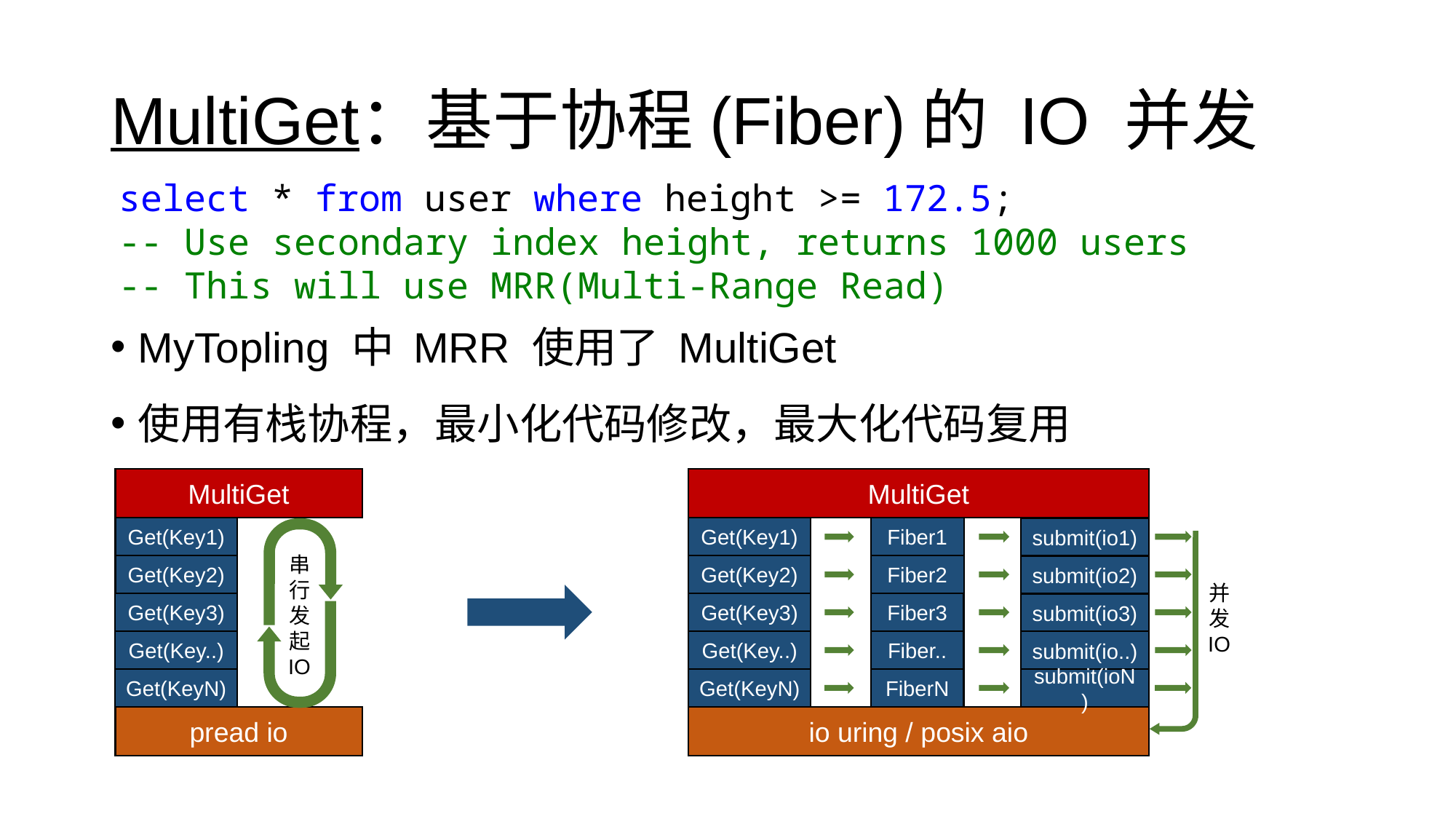

# MultiGet：基于协程(Fiber)的 IO 并发
select * from user where height >= 172.5;
-- Use secondary index height, returns 1000 users
-- This will use MRR(Multi-Range Read)
MyTopling 中 MRR 使用了 MultiGet
使用有栈协程，最小化代码修改，最大化代码复用
MultiGet
MultiGet
Fiber1
Fiber2
Fiber3
Fiber..
FiberN
Get(Key1)
Get(Key1)
submit(io1)

串行发起 IO

Get(Key2)
Get(Key2)
submit(io2)
并发 IO

Get(Key3)
Get(Key3)
submit(io3)
Get(Key..)
Get(Key..)
submit(io..)
Get(KeyN)
Get(KeyN)
submit(ioN)
pread io
io uring / posix aio